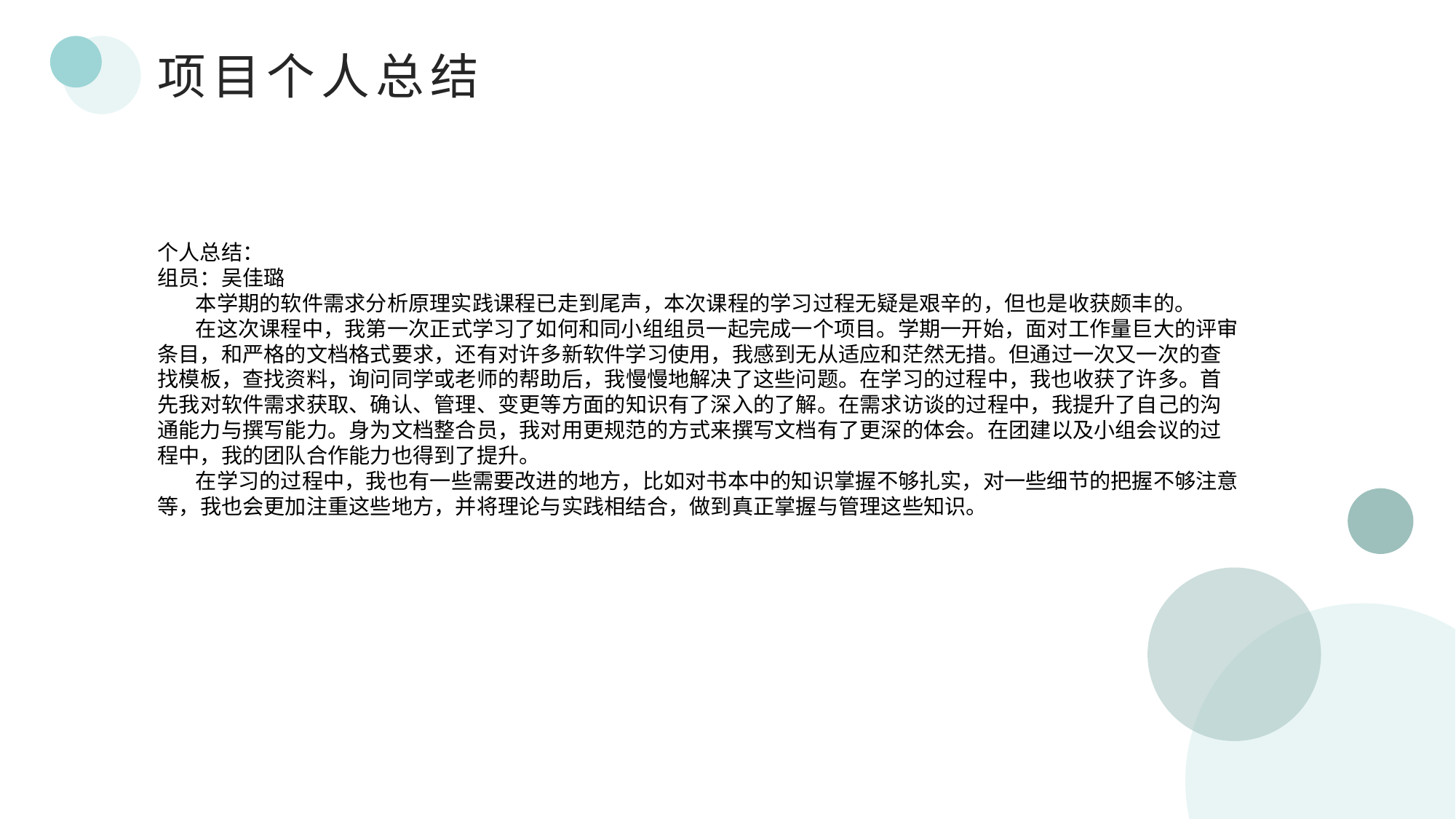

项目个人总结
个人总结：
组员：吴佳璐
       本学期的软件需求分析原理实践课程已走到尾声，本次课程的学习过程无疑是艰辛的，但也是收获颇丰的。
       在这次课程中，我第一次正式学习了如何和同小组组员一起完成一个项目。学期一开始，面对工作量巨大的评审条目，和严格的文档格式要求，还有对许多新软件学习使用，我感到无从适应和茫然无措。但通过一次又一次的查找模板，查找资料，询问同学或老师的帮助后，我慢慢地解决了这些问题。在学习的过程中，我也收获了许多。首先我对软件需求获取、确认、管理、变更等方面的知识有了深入的了解。在需求访谈的过程中，我提升了自己的沟通能力与撰写能力。身为文档整合员，我对用更规范的方式来撰写文档有了更深的体会。在团建以及小组会议的过程中，我的团队合作能力也得到了提升。
       在学习的过程中，我也有一些需要改进的地方，比如对书本中的知识掌握不够扎实，对一些细节的把握不够注意等，我也会更加注重这些地方，并将理论与实践相结合，做到真正掌握与管理这些知识。

89